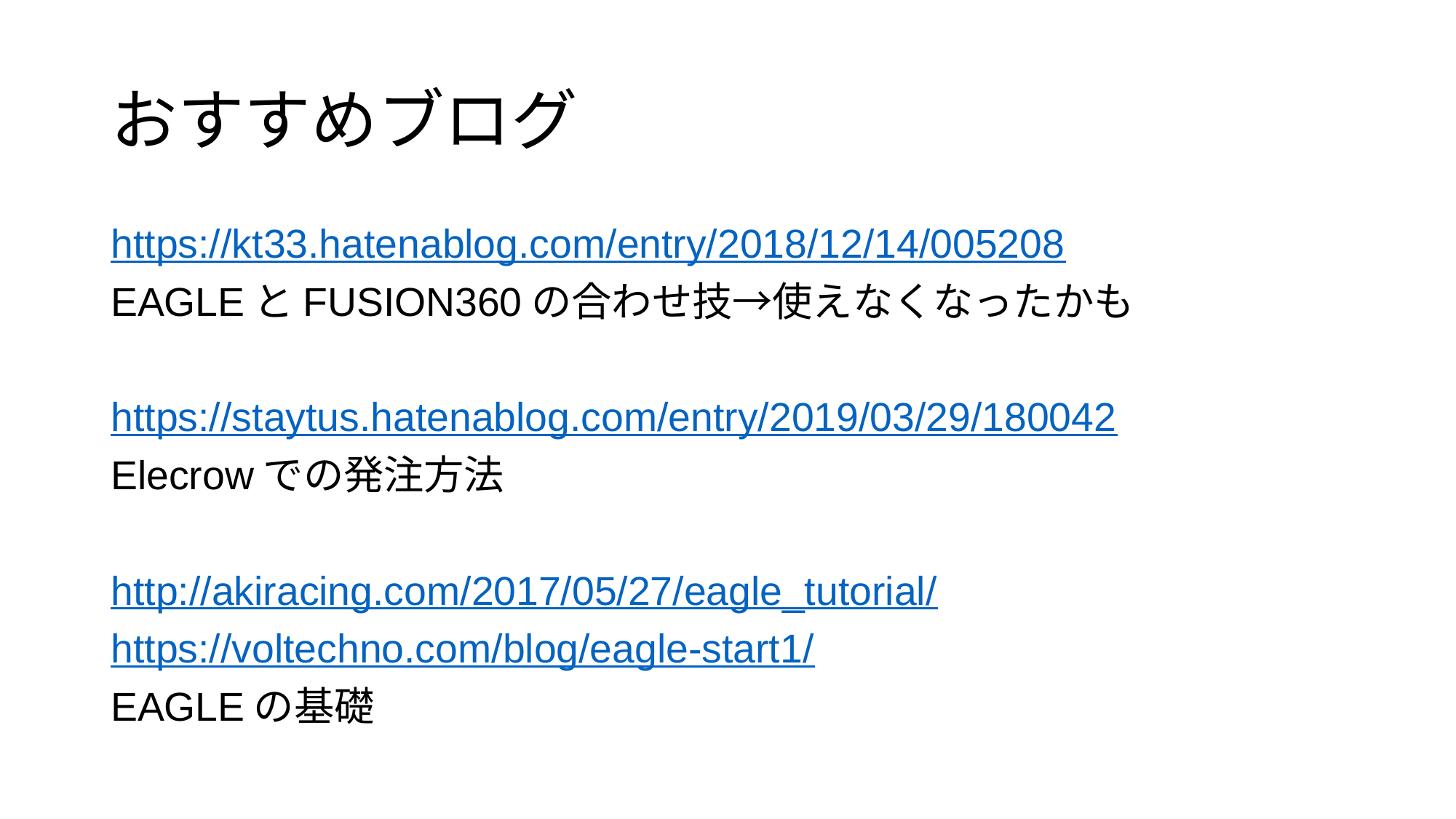

# おすすめブログ
https://kt33.hatenablog.com/entry/2018/12/14/005208
EAGLEとFUSION360の合わせ技→使えなくなったかも

https://staytus.hatenablog.com/entry/2019/03/29/180042
Elecrowでの発注方法

http://akiracing.com/2017/05/27/eagle_tutorial/
https://voltechno.com/blog/eagle-start1/
EAGLEの基礎